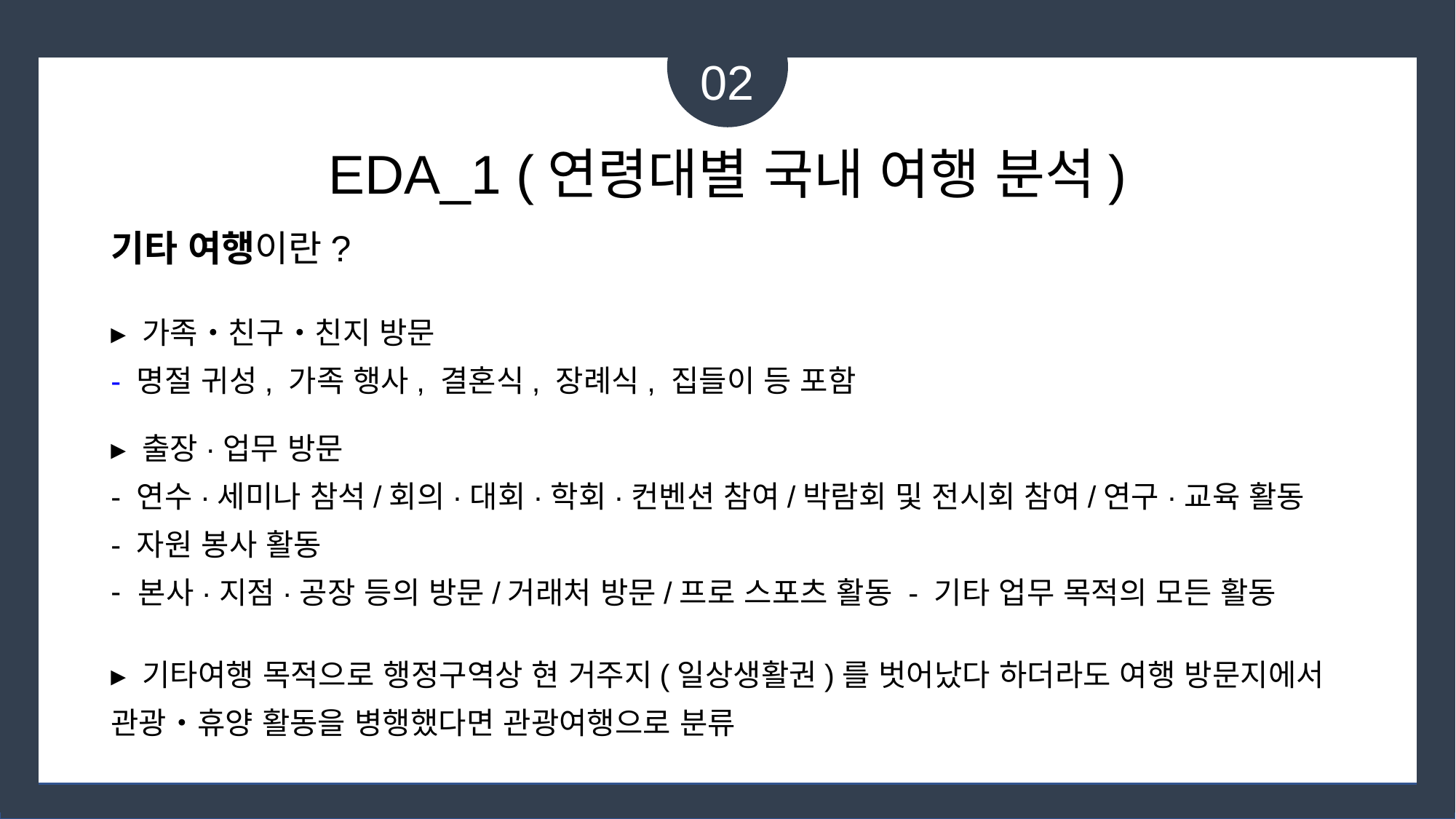

02
# EDA_1 (연령대별 국내 여행 분석)
기타 여행이란?

▸ 가족‧친구‧친지 방문
- 명절 귀성, 가족 행사, 결혼식, 장례식, 집들이 등 포함
▸ 출장·업무 방문
- 연수·세미나 참석/회의·대회·학회·컨벤션 참여/박람회 및 전시회 참여/연구·교육 활동
- 자원 봉사 활동
본사·지점·공장 등의 방문/거래처 방문/프로 스포츠 활동 - 기타 업무 목적의 모든 활동

▸ 기타여행 목적으로 행정구역상 현 거주지(일상생활권)를 벗어났다 하더라도 여행 방문지에서
관광‧휴양 활동을 병행했다면 관광여행으로 분류